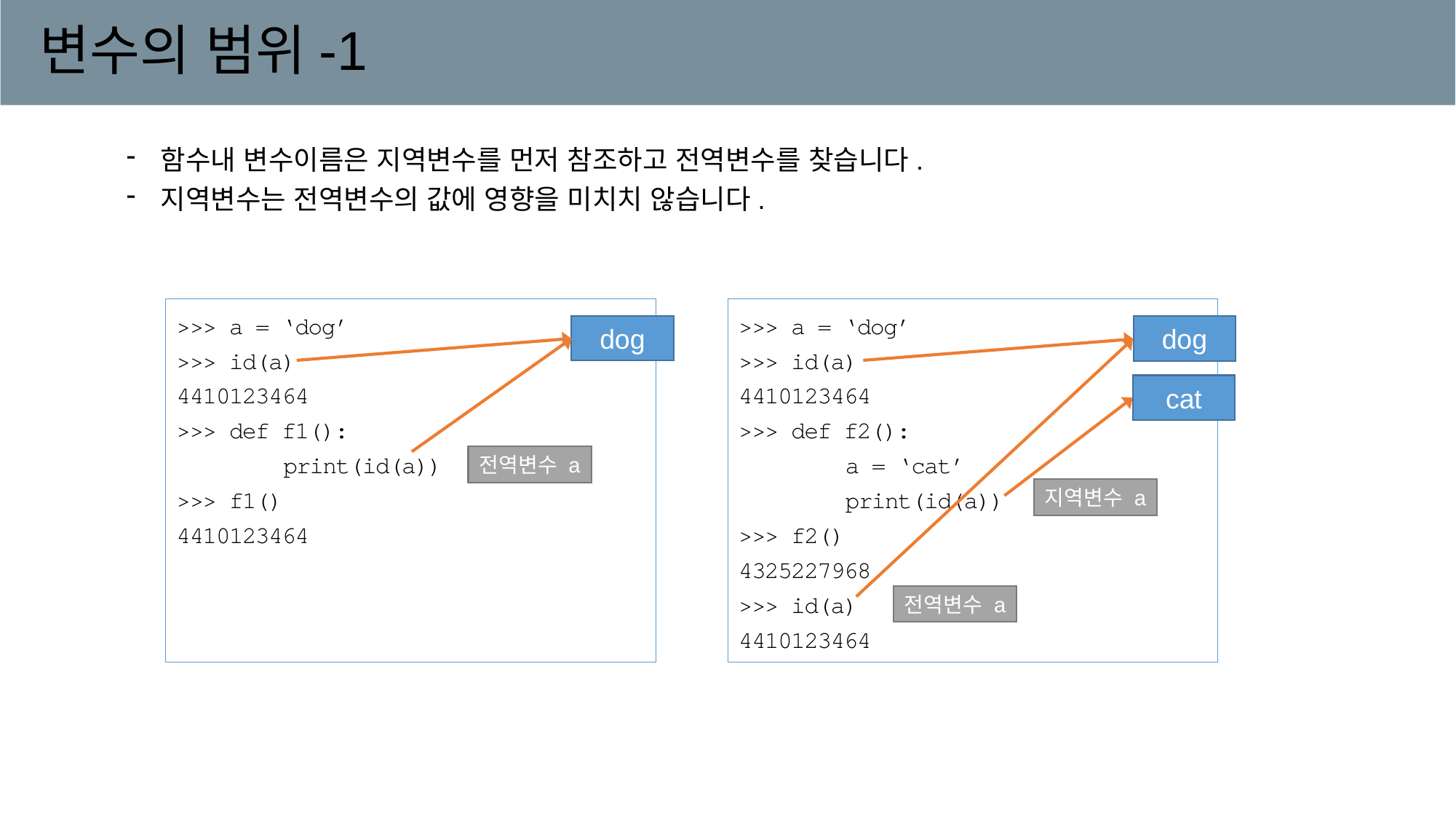

# 변수의 범위-1
함수내 변수이름은 지역변수를 먼저 참조하고 전역변수를 찾습니다.
지역변수는 전역변수의 값에 영향을 미치치 않습니다.
>>> a = ‘dog’
>>> id(a)
4410123464
>>> def f2():
        a = ‘cat’
        print(id(a))
>>> f2()
4325227968
>>> id(a)
4410123464
>>> a = ‘dog’
>>> id(a)
4410123464
>>> def f1():
        print(id(a))
>>> f1()
4410123464
dog
dog
cat
전역변수 a
지역변수 a
전역변수 a